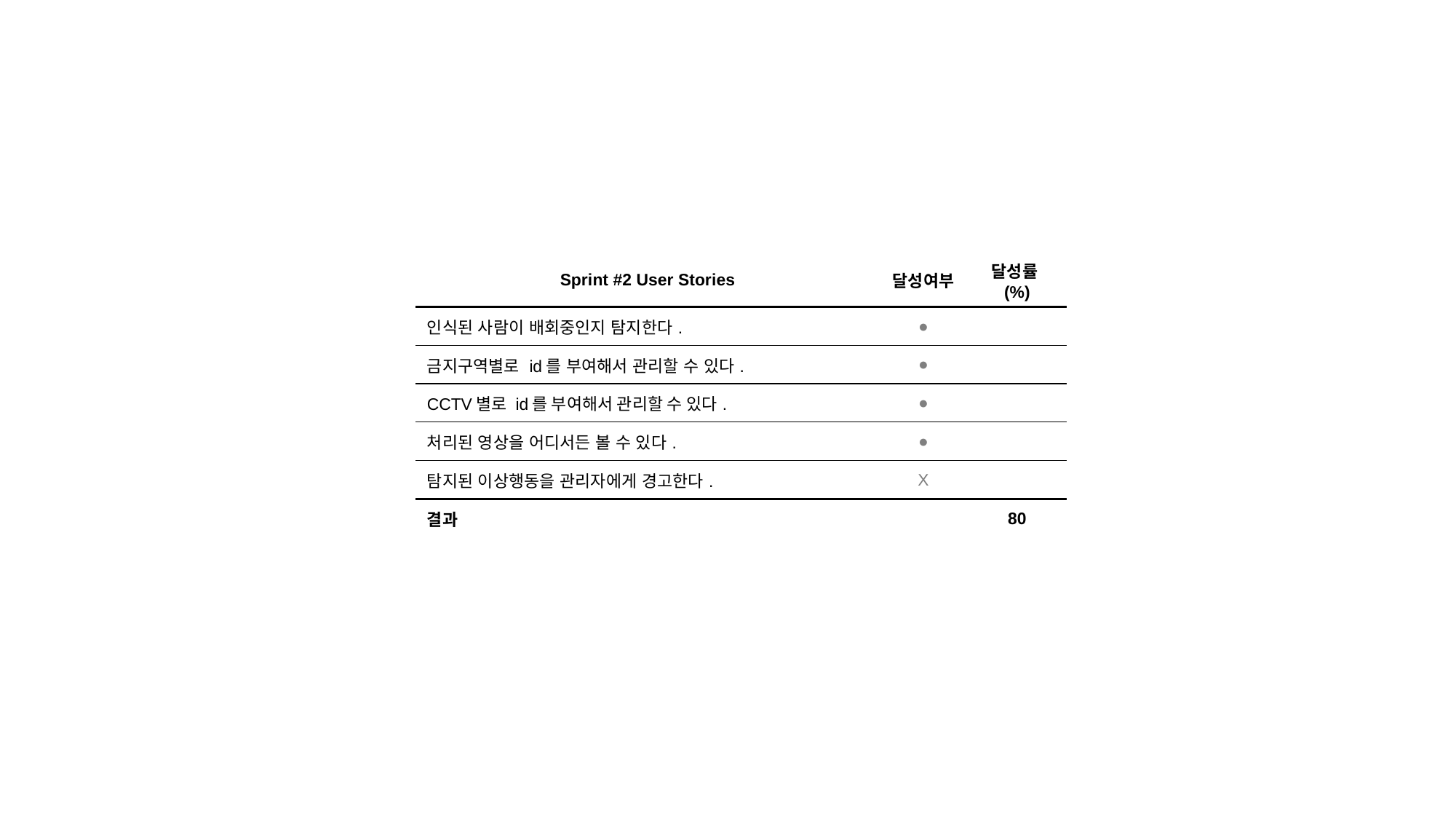

| Sprint #2 User Stories | 달성여부 | 달성률(%) |
| --- | --- | --- |
| 인식된 사람이 배회중인지 탐지한다. | ● |  |
| 금지구역별로 id를 부여해서 관리할 수 있다. | ● |  |
| CCTV별로 id를 부여해서 관리할 수 있다. | ● |  |
| 처리된 영상을 어디서든 볼 수 있다. | ● |  |
| 탐지된 이상행동을 관리자에게 경고한다. | X |  |
| 결과 |  | 80 |